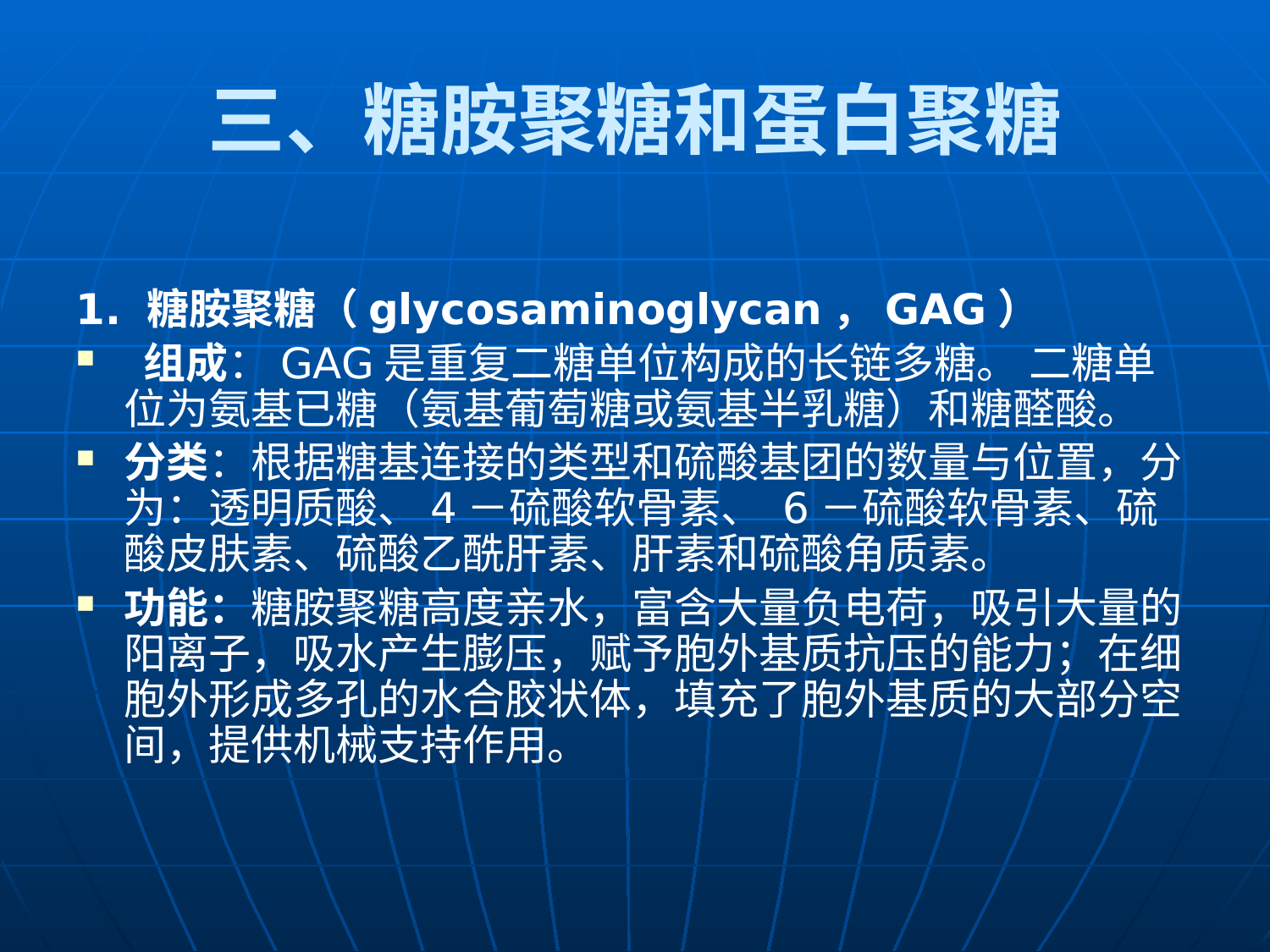

# 三、糖胺聚糖和蛋白聚糖

1. 糖胺聚糖（glycosaminoglycan，GAG）
 组成：GAG是重复二糖单位构成的长链多糖。 二糖单位为氨基已糖（氨基葡萄糖或氨基半乳糖）和糖醛酸。
分类：根据糖基连接的类型和硫酸基团的数量与位置，分为：透明质酸、4－硫酸软骨素、 6－硫酸软骨素、硫酸皮肤素、硫酸乙酰肝素、肝素和硫酸角质素。
功能：糖胺聚糖高度亲水，富含大量负电荷，吸引大量的阳离子，吸水产生膨压，赋予胞外基质抗压的能力；在细胞外形成多孔的水合胶状体，填充了胞外基质的大部分空间，提供机械支持作用。
供刀级控扁康袜愚慕刷泅葱邹索熙淆揖匣挠谴惹蔼混酶嗡道僚伎舟观磐挟细胞的社会联系课件细胞的社会联系课件